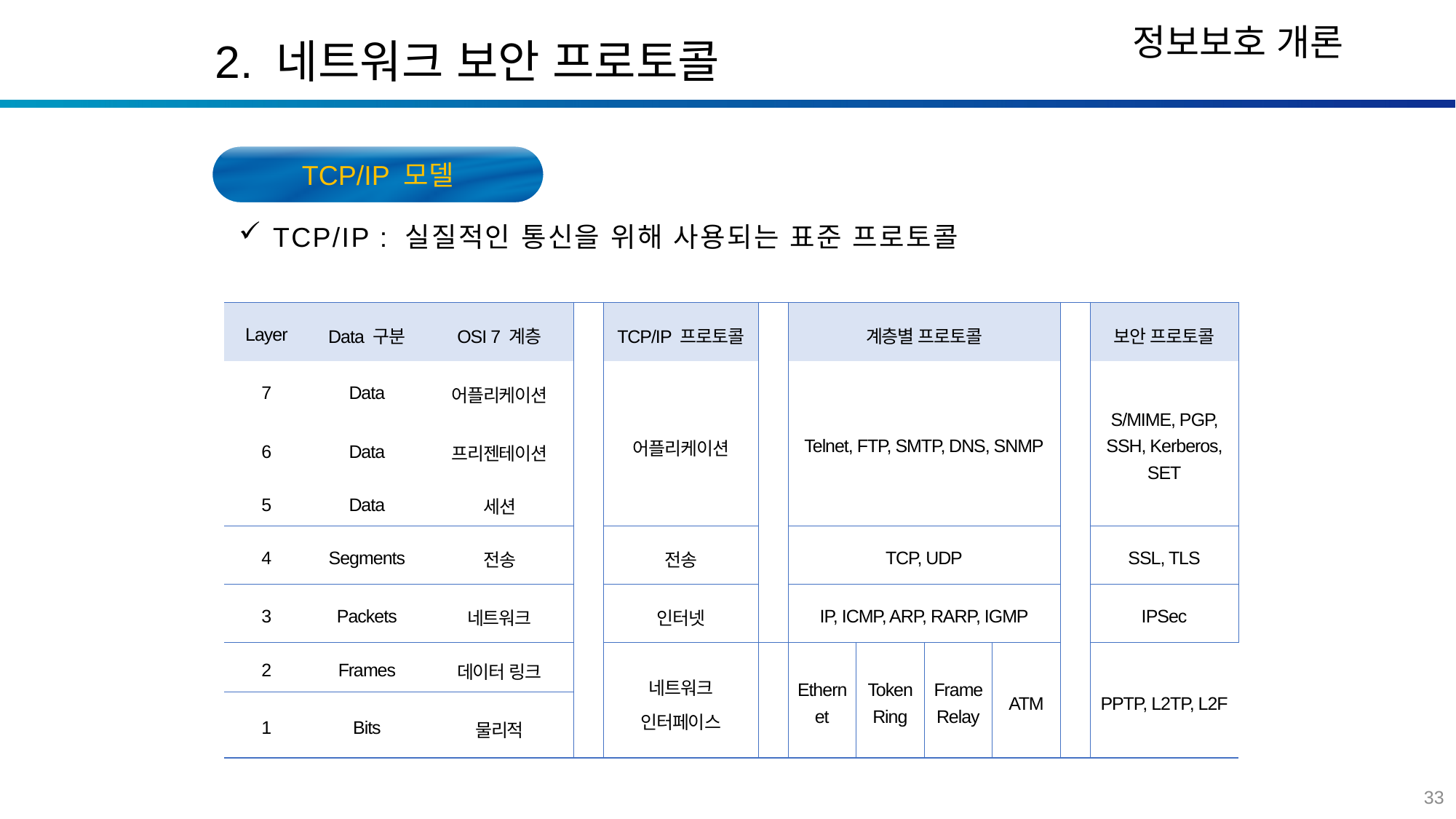

2. 네트워크 보안 프로토콜
TCP/IP 모델

TCP/IP : 실질적인 통신을 위해 사용되는 표준 프로토콜
| Layer | Data 구분 | OSI 7 계층 |  | TCP/IP 프로토콜 |  | 계층별 프로토콜 |  |  |  |  | 보안 프로토콜 |
| --- | --- | --- | --- | --- | --- | --- | --- | --- | --- | --- | --- |
| 7 | Data | 어플리케이션 |  | 어플리케이션 |  | Telnet, FTP, SMTP, DNS, SNMP |  |  |  |  | S/MIME, PGP, SSH, Kerberos, SET |
| 6 | Data | 프리젠테이션 |  |  |  |  |  |  |  |  |  |
| 5 | Data | 세션 |  |  |  |  |  |  |  |  |  |
| 4 | Segments | 전송 |  | 전송 |  | TCP, UDP |  |  |  |  | SSL, TLS |
| 3 | Packets | 네트워크 |  | 인터넷 |  | IP, ICMP, ARP, RARP, IGMP |  |  |  |  | IPSec |
| 2 | Frames | 데이터 링크 |  | 네트워크 인터페이스 |  | Ethernet | Token Ring | Frame Relay | ATM |  | PPTP, L2TP, L2F |
| 1 | Bits | 물리적 |  |  |  |  |  |  |  |  |  |

33